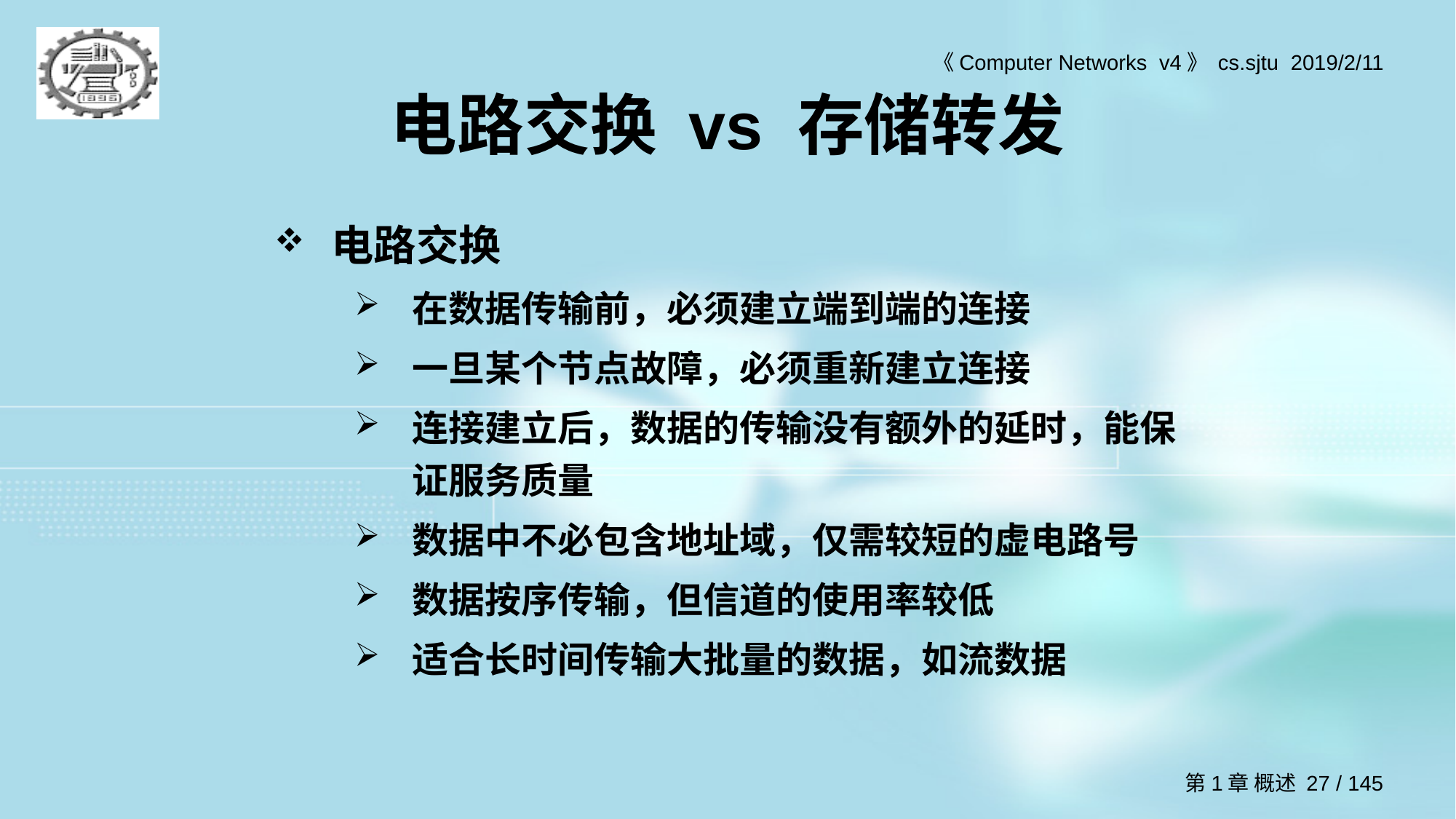

# 电路交换 vs 存储转发
电路交换
在数据传输前，必须建立端到端的连接
一旦某个节点故障，必须重新建立连接
连接建立后，数据的传输没有额外的延时，能保证服务质量
数据中不必包含地址域，仅需较短的虚电路号
数据按序传输，但信道的使用率较低
适合长时间传输大批量的数据，如流数据